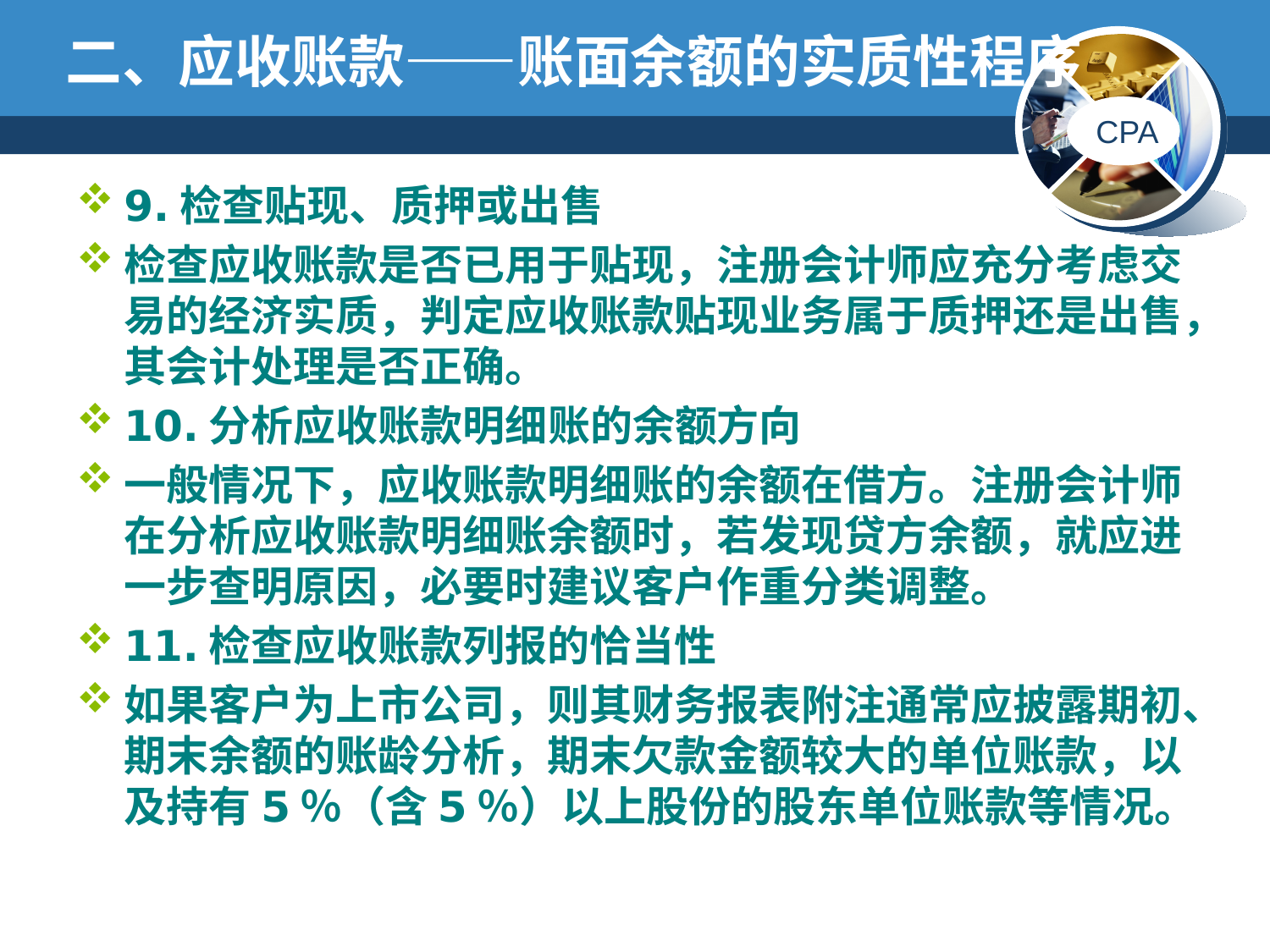

# 二、应收账款——账面余额的实质性程序
9.检查贴现、质押或出售
检查应收账款是否已用于贴现，注册会计师应充分考虑交易的经济实质，判定应收账款贴现业务属于质押还是出售，其会计处理是否正确。
10.分析应收账款明细账的余额方向
一般情况下，应收账款明细账的余额在借方。注册会计师在分析应收账款明细账余额时，若发现贷方余额，就应进一步查明原因，必要时建议客户作重分类调整。
11.检查应收账款列报的恰当性
如果客户为上市公司，则其财务报表附注通常应披露期初、期末余额的账龄分析，期末欠款金额较大的单位账款，以及持有5％（含5％）以上股份的股东单位账款等情况。